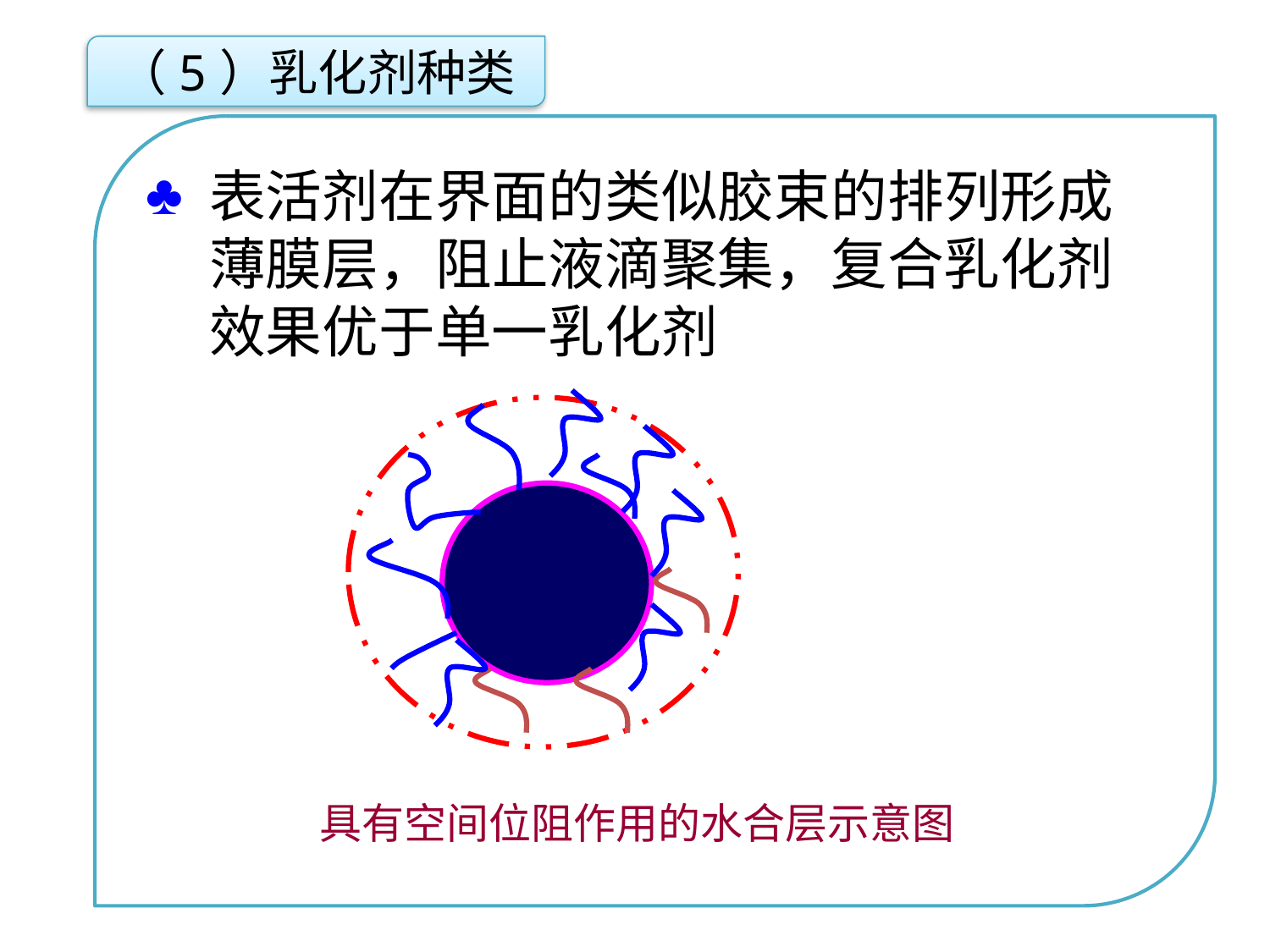

（5）乳化剂种类
表活剂在界面的类似胶束的排列形成薄膜层，阻止液滴聚集，复合乳化剂效果优于单一乳化剂

点击添加文本

具有空间位阻作用的水合层示意图
点击添加文本
点击添加文本
点击添加文本